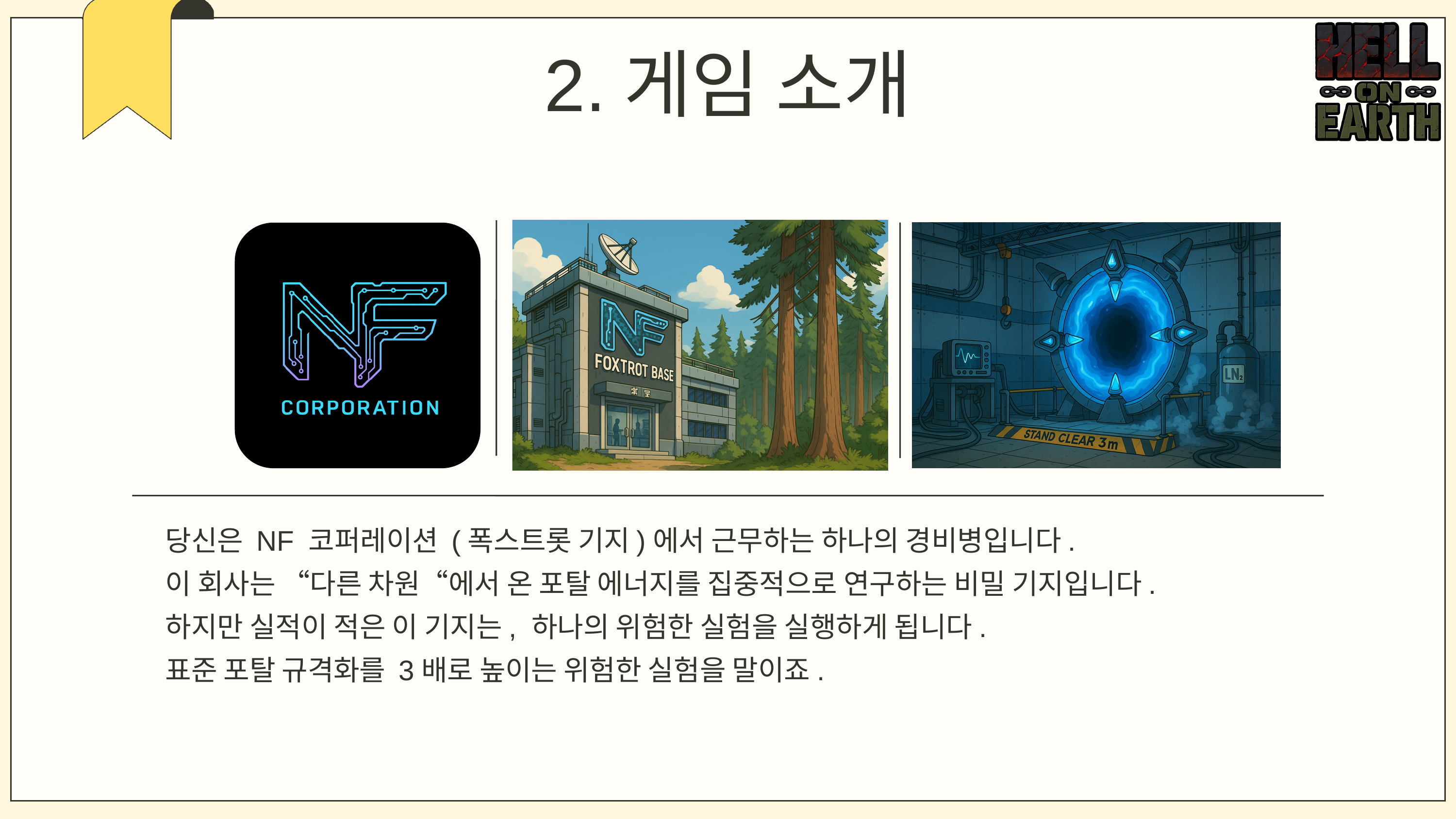

2.게임 소개

당신은 NF 코퍼레이션 (폭스트롯 기지)에서 근무하는 하나의 경비병입니다.
이 회사는 “다른 차원“에서 온 포탈 에너지를 집중적으로 연구하는 비밀 기지입니다.
하지만 실적이 적은 이 기지는, 하나의 위험한 실험을 실행하게 됩니다.
표준 포탈 규격화를 3배로 높이는 위험한 실험을 말이죠.